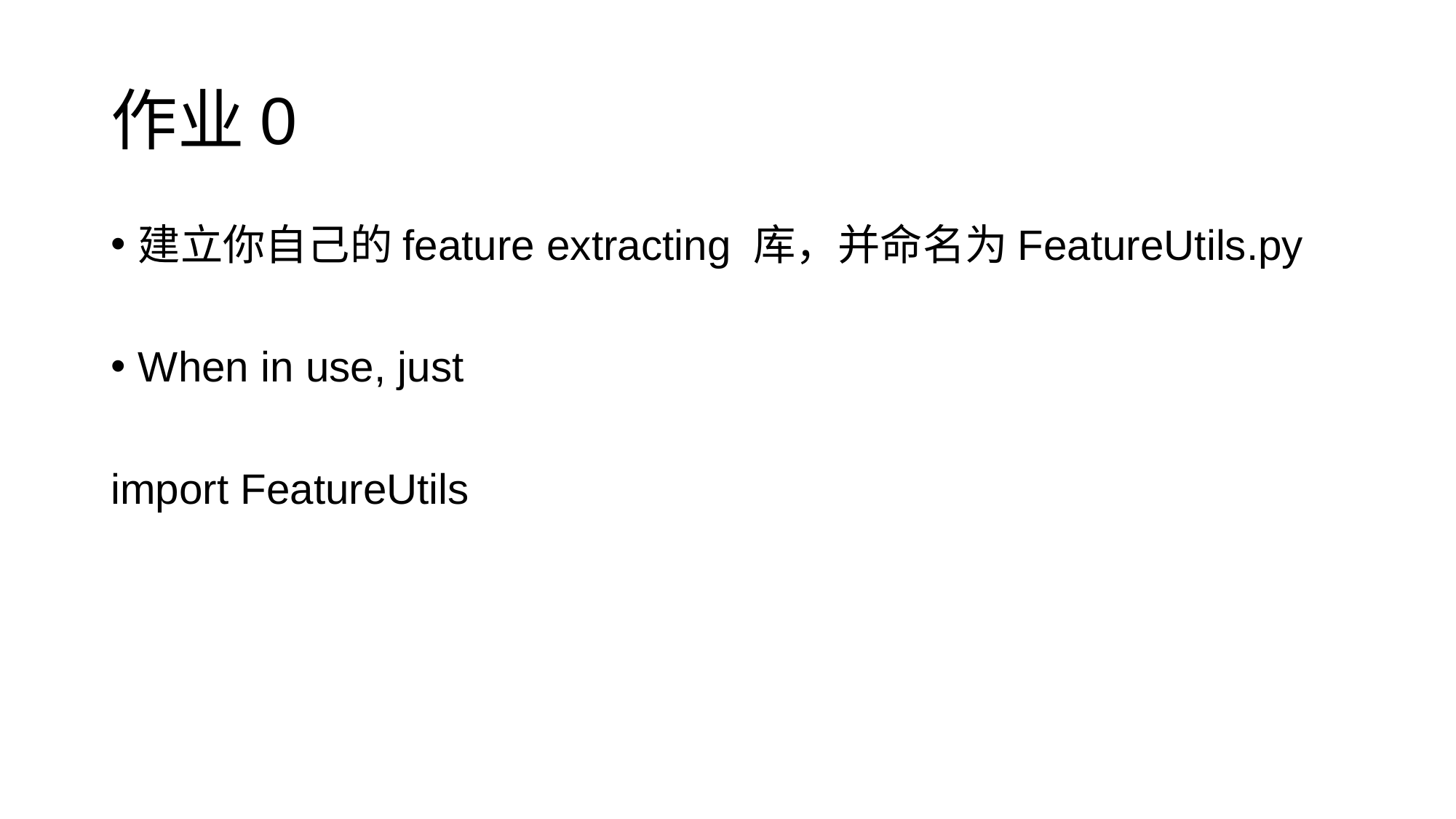

# 作业0
建立你自己的feature extracting 库，并命名为FeatureUtils.py

When in use, just

import FeatureUtils